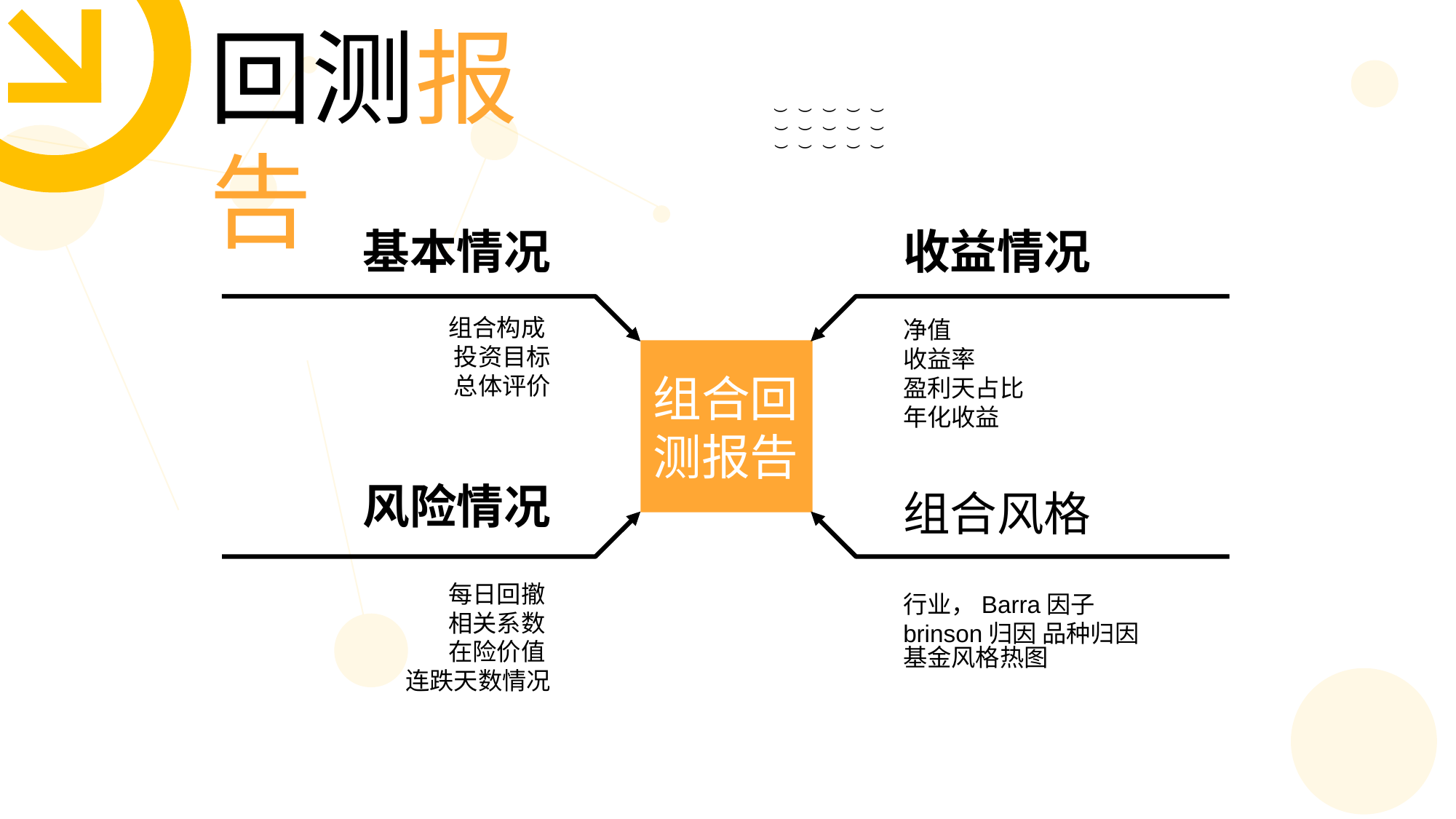

回测报告

(
(
(
(
(
(
(
(
(
(
(
(
(
(
(

基本情况
收益情况

组合构成
投资目标
总体评价
净值
收益率
盈利天占比
年化收益

组合回测报告
风险情况
组合风格

每日回撤
相关系数
在险价值
连跌天数情况
行业，Barra因子
brinson归因 品种归因

基金风格热图